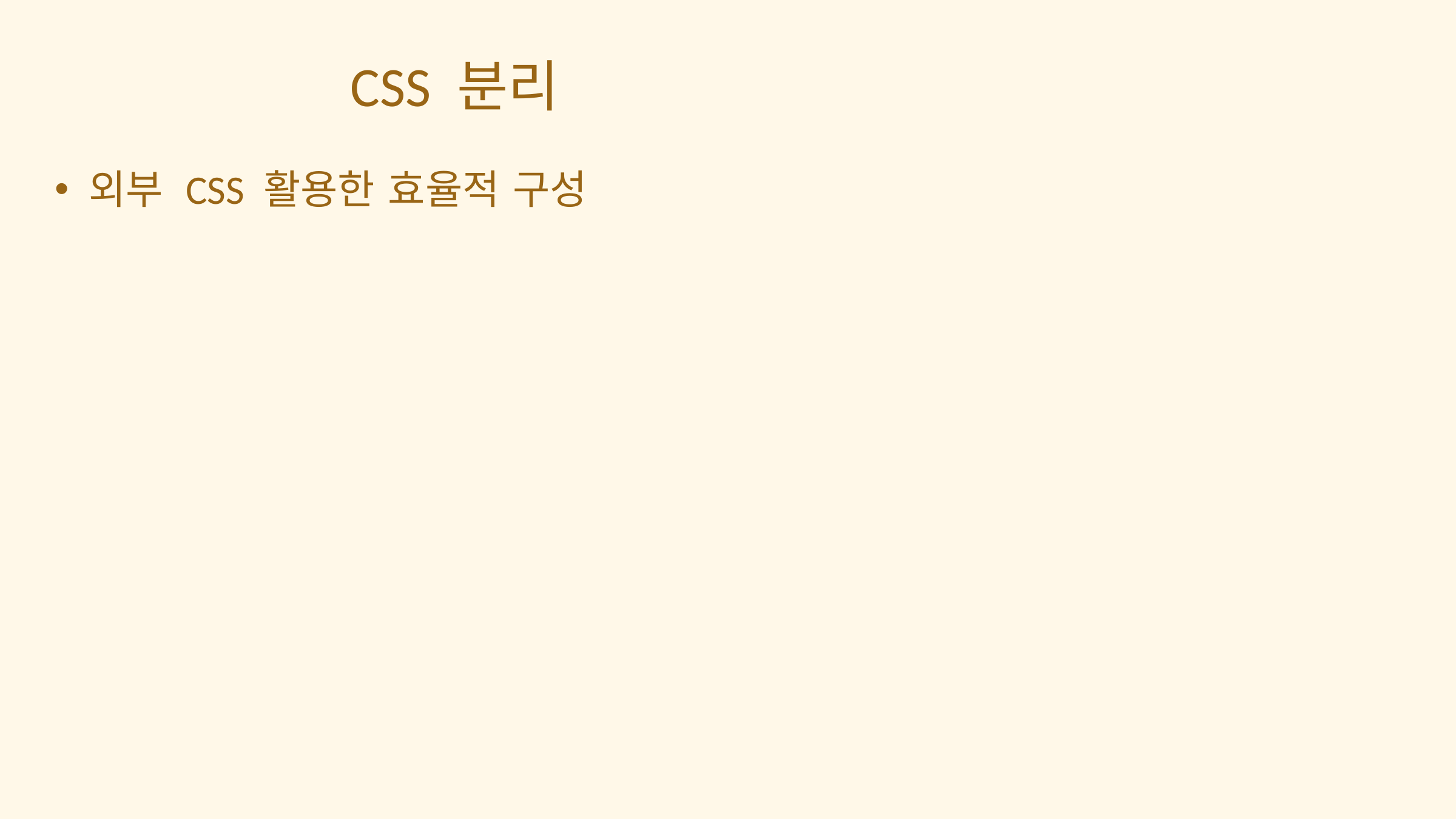

CSS 분리
외부 CSS 활용한 효율적 구성